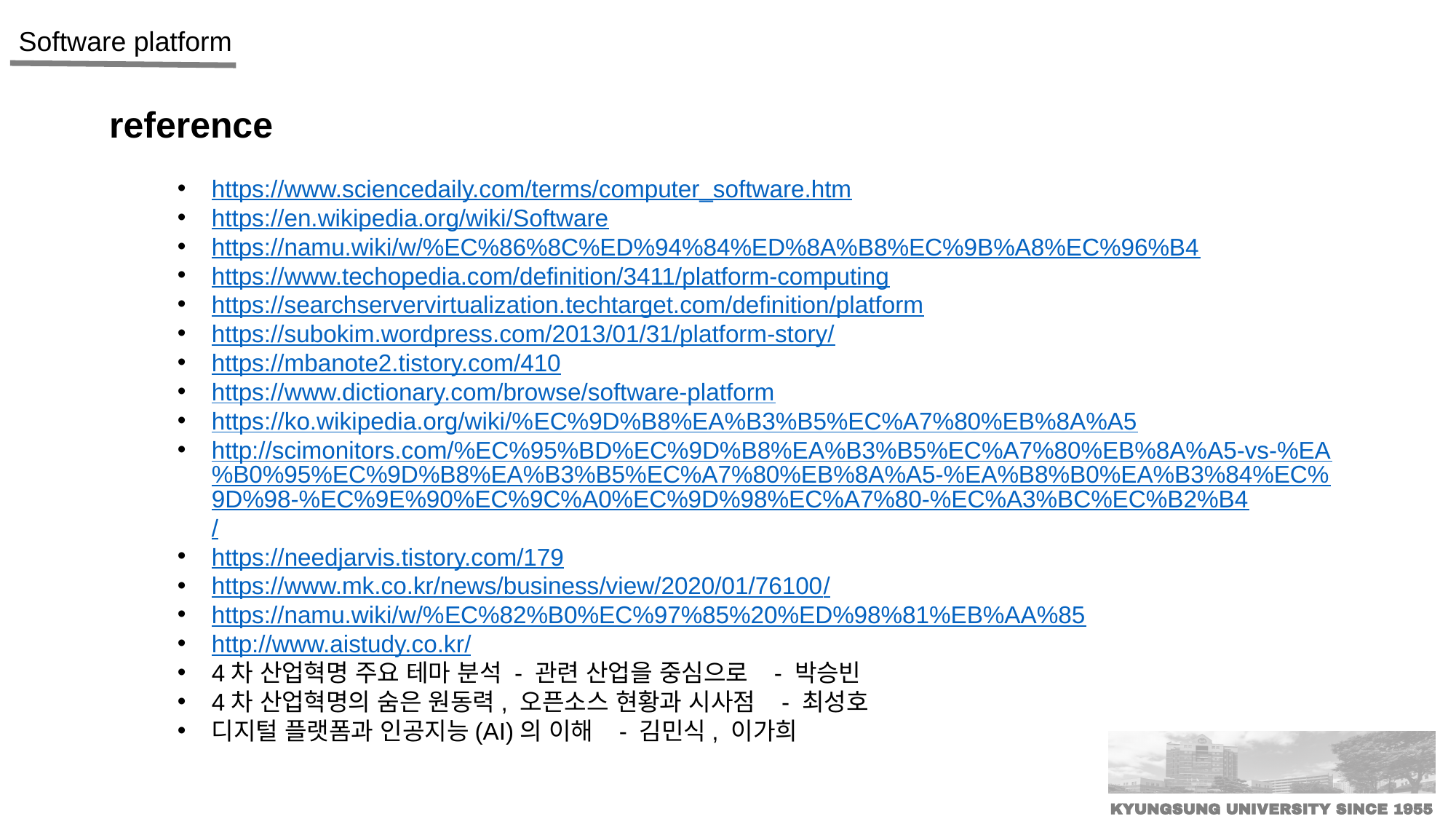

reference
https://www.sciencedaily.com/terms/computer_software.htm
https://en.wikipedia.org/wiki/Software
https://namu.wiki/w/%EC%86%8C%ED%94%84%ED%8A%B8%EC%9B%A8%EC%96%B4
https://www.techopedia.com/definition/3411/platform-computing
https://searchservervirtualization.techtarget.com/definition/platform
https://subokim.wordpress.com/2013/01/31/platform-story/
https://mbanote2.tistory.com/410
https://www.dictionary.com/browse/software-platform
https://ko.wikipedia.org/wiki/%EC%9D%B8%EA%B3%B5%EC%A7%80%EB%8A%A5
http://scimonitors.com/%EC%95%BD%EC%9D%B8%EA%B3%B5%EC%A7%80%EB%8A%A5-vs-%EA%B0%95%EC%9D%B8%EA%B3%B5%EC%A7%80%EB%8A%A5-%EA%B8%B0%EA%B3%84%EC%9D%98-%EC%9E%90%EC%9C%A0%EC%9D%98%EC%A7%80-%EC%A3%BC%EC%B2%B4/
https://needjarvis.tistory.com/179
https://www.mk.co.kr/news/business/view/2020/01/76100/
https://namu.wiki/w/%EC%82%B0%EC%97%85%20%ED%98%81%EB%AA%85
http://www.aistudy.co.kr/
4차 산업혁명 주요 테마 분석 - 관련 산업을 중심으로   - 박승빈
4차 산업혁명의 숨은 원동력, 오픈소스 현황과 시사점   - 최성호
디지털 플랫폼과 인공지능(AI)의 이해   - 김민식, 이가희